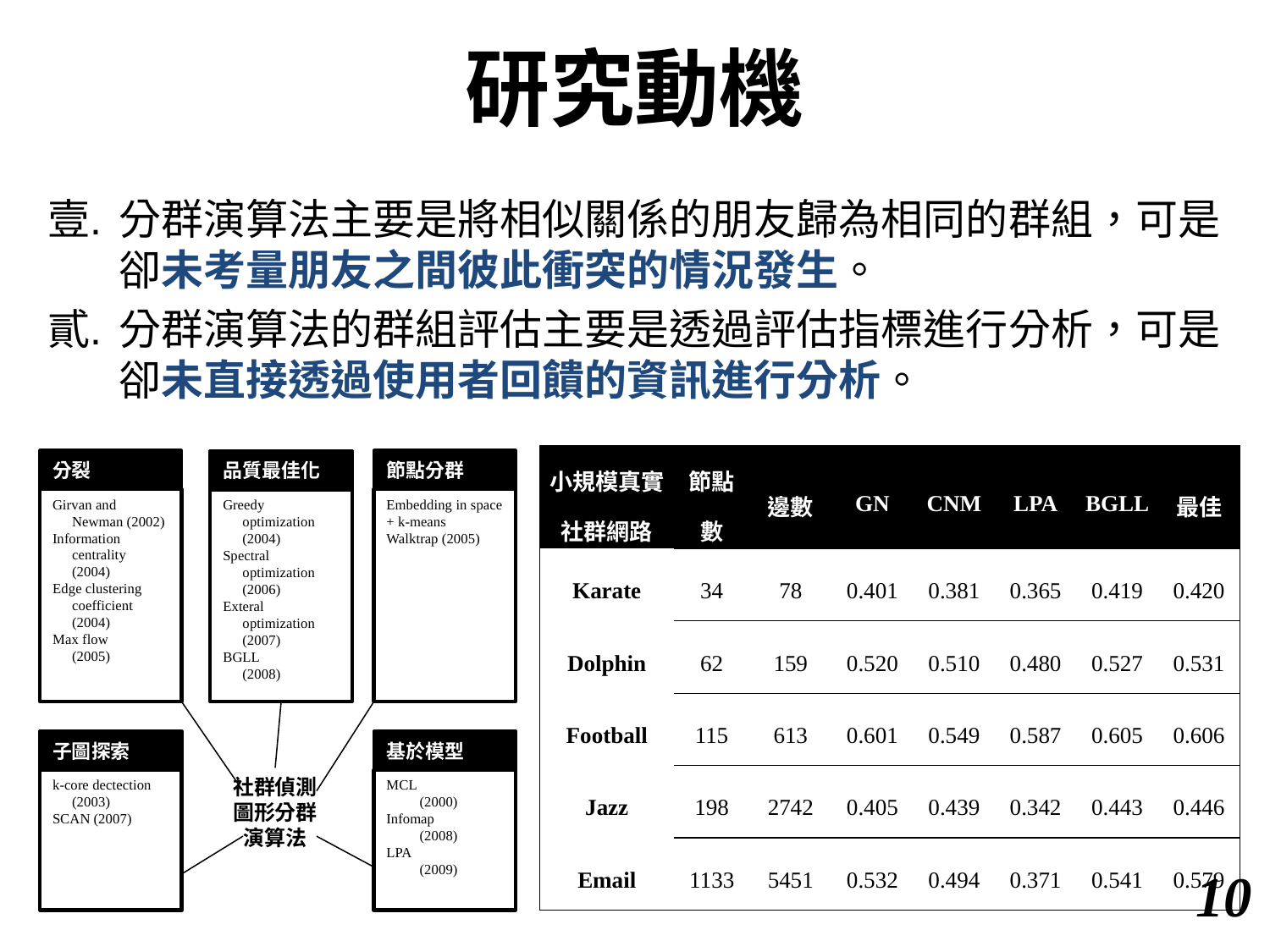

# 研究動機
分群演算法主要是將相似關係的朋友歸為相同的群組，可是
卻未考量朋友之間彼此衝突的情況發生。
分群演算法的群組評估主要是透過評估指標進行分析，可是
卻未直接透過使用者回饋的資訊進行分析。

| 小規模真實社群網路 | 節點數 | 邊數 | GN | CNM | LPA | BGLL | 最佳 |
| --- | --- | --- | --- | --- | --- | --- | --- |
| Karate | 34 | 78 | 0.401 | 0.381 | 0.365 | 0.419 | 0.420 |
| Dolphin | 62 | 159 | 0.520 | 0.510 | 0.480 | 0.527 | 0.531 |
| Football | 115 | 613 | 0.601 | 0.549 | 0.587 | 0.605 | 0.606 |
| Jazz | 198 | 2742 | 0.405 | 0.439 | 0.342 | 0.443 | 0.446 |
| Email | 1133 | 5451 | 0.532 | 0.494 | 0.371 | 0.541 | 0.579 |

節點分群
分裂
品質最佳化
Embedding in space + k-means
Walktrap (2005)
Girvan and Newman (2002)
Information centrality
(2004)
Edge clustering coefficient
(2004)
Max flow
(2005)
Greedy optimization (2004)
Spectral optimization
(2006)
Exteral optimization
(2007)
BGLL
(2008)
子圖探索
基於模型
社群偵測
圖形分群
演算法
k-core dectection (2003)
SCAN (2007)
MCL
(2000)
Infomap
(2008)
LPA
(2009)
10